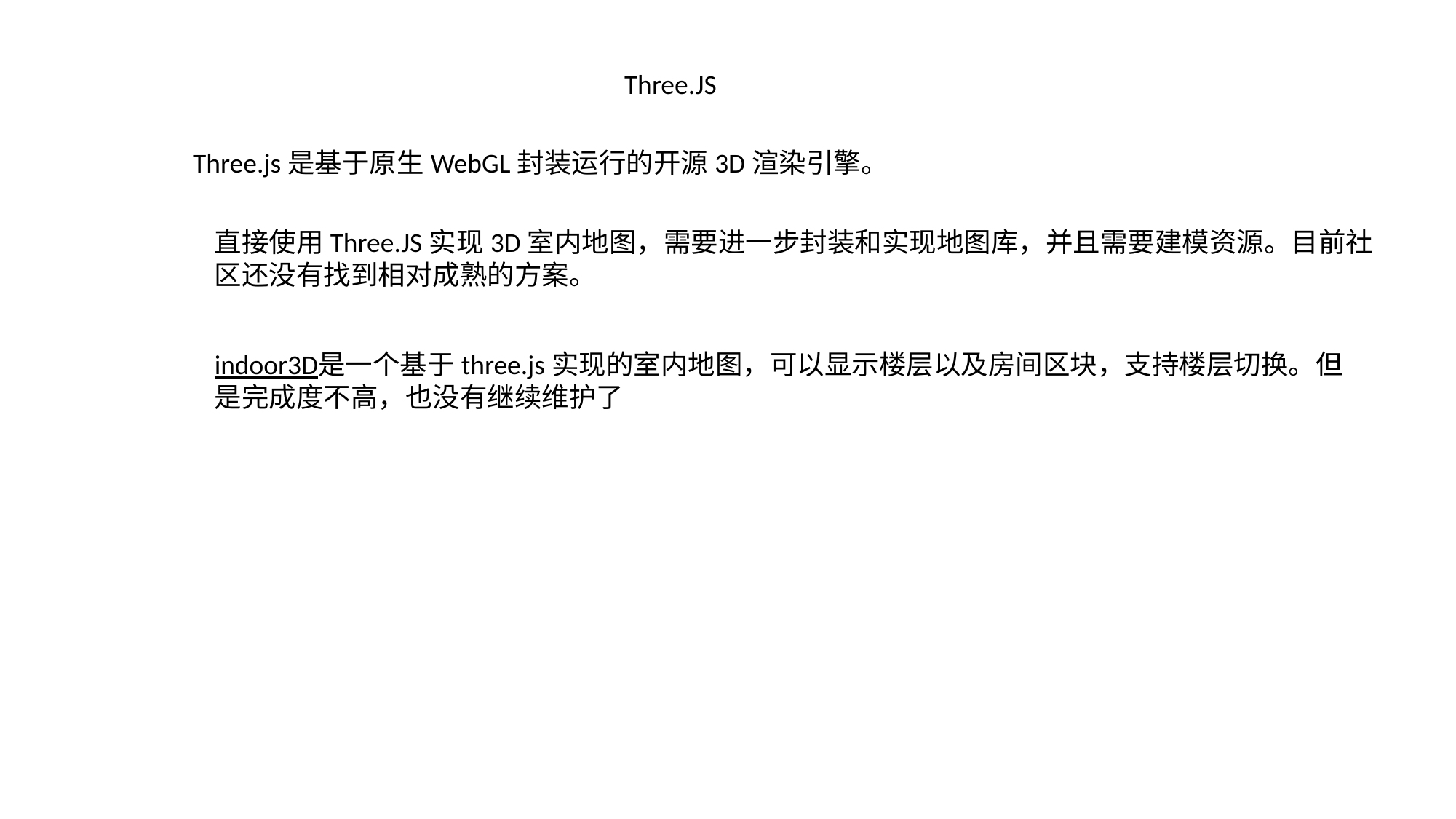

Three.JS
Three.js是基于原生WebGL封装运行的开源3D渲染引擎。
直接使用Three.JS实现3D室内地图，需要进一步封装和实现地图库，并且需要建模资源。目前社区还没有找到相对成熟的方案。
indoor3D是一个基于three.js实现的室内地图，可以显示楼层以及房间区块，支持楼层切换。但是完成度不高，也没有继续维护了